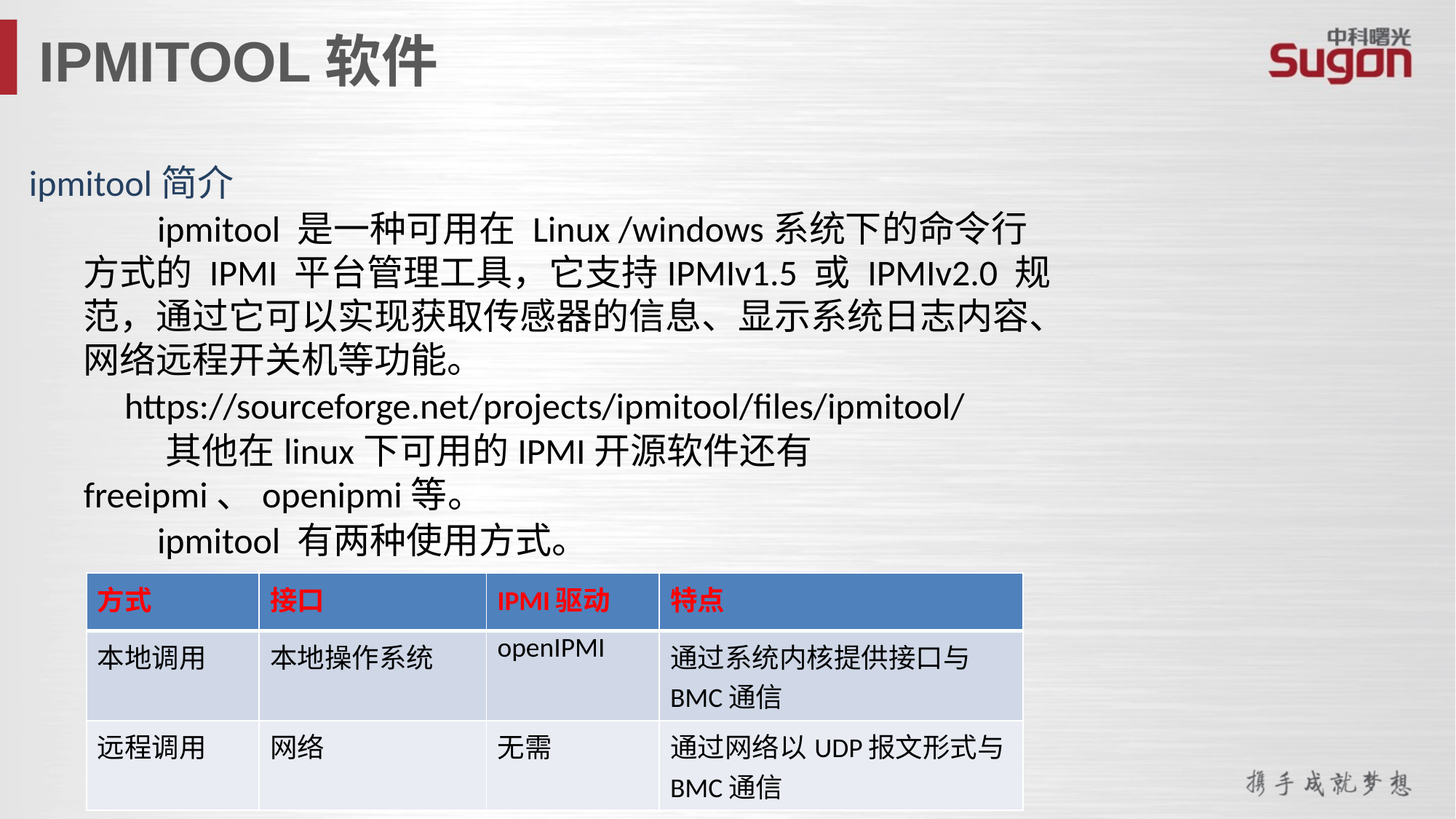

IPMITOOL软件
ipmitool简介
    ipmitool 是一种可用在 Linux /windows系统下的命令行方式的 IPMI 平台管理工具，它支持IPMIv1.5 或 IPMIv2.0 规范，通过它可以实现获取传感器的信息、显示系统日志内容、网络远程开关机等功能。
https://sourceforge.net/projects/ipmitool/files/ipmitool/
    其他在linux下可用的IPMI开源软件还有freeipmi、openipmi等。
    ipmitool 有两种使用方式。

| 方式 | 接口 | IPMI驱动 | 特点 |
| --- | --- | --- | --- |
| 本地调用 | 本地操作系统 | openIPMI | 通过系统内核提供接口与BMC通信 |
| 远程调用 | 网络 | 无需 | 通过网络以UDP报文形式与BMC通信 |